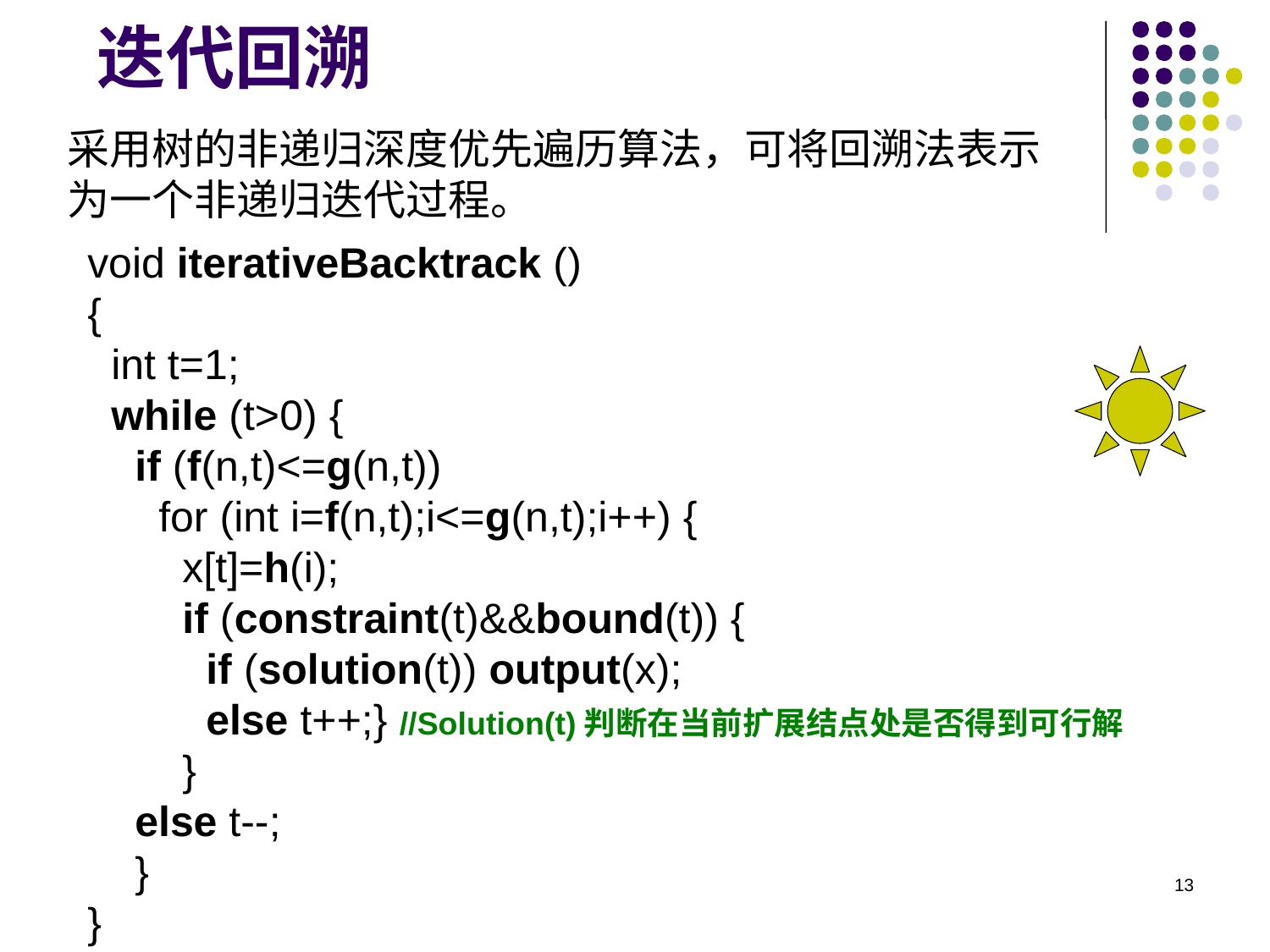

迭代回溯
采用树的非递归深度优先遍历算法，可将回溯法表示为一个非递归迭代过程。
void iterativeBacktrack ()
{
  int t=1;
  while (t>0) {
    if (f(n,t)<=g(n,t))
      for (int i=f(n,t);i<=g(n,t);i++) {
        x[t]=h(i);
        if (constraint(t)&&bound(t)) {
          if (solution(t)) output(x);
          else t++;} //Solution(t)判断在当前扩展结点处是否得到可行解
        }
    else t--;
    }
}

13